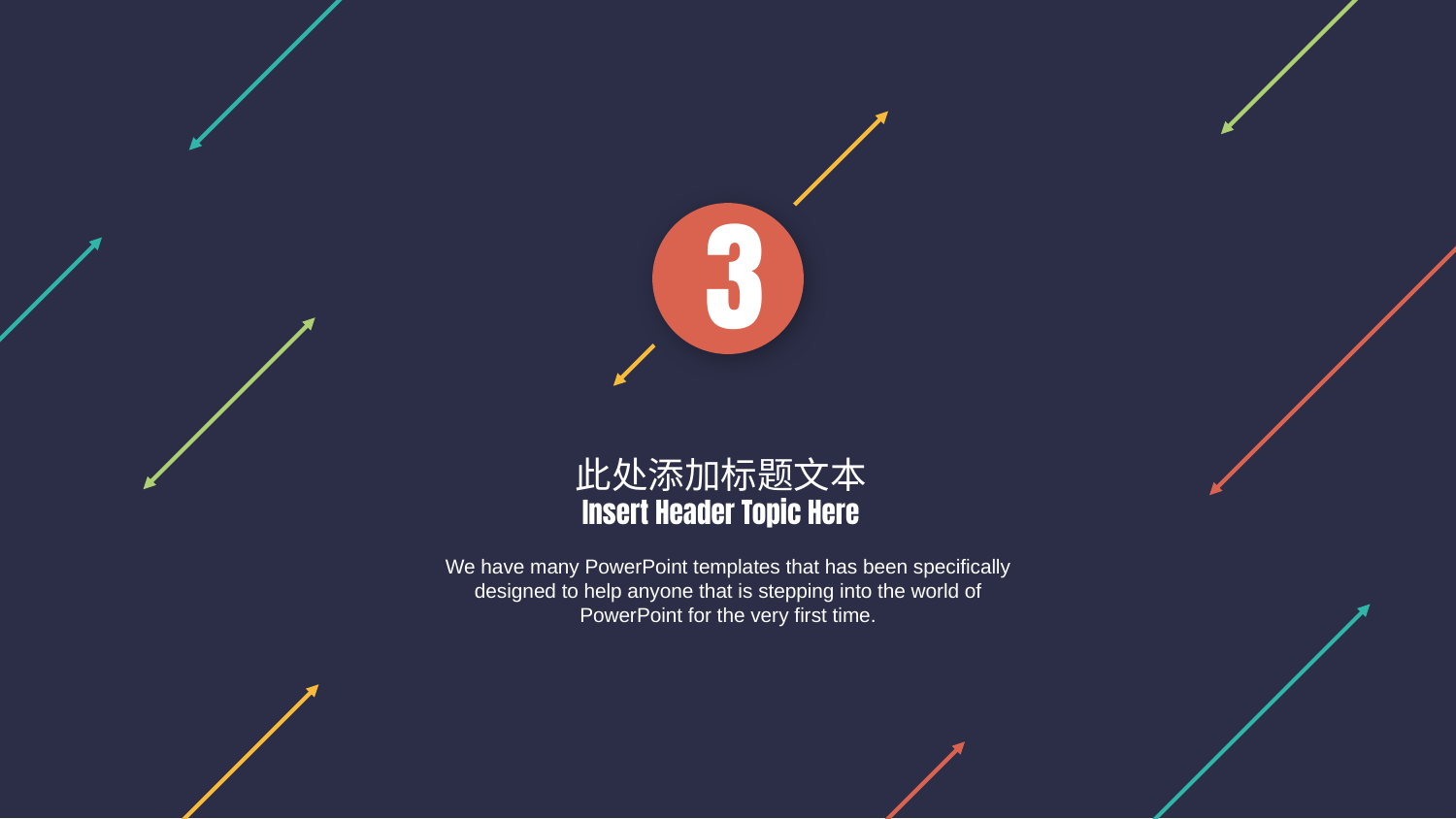

3
此处添加标题文本
Insert Header Topic Here
We have many PowerPoint templates that has been specifically designed to help anyone that is stepping into the world of PowerPoint for the very first time.